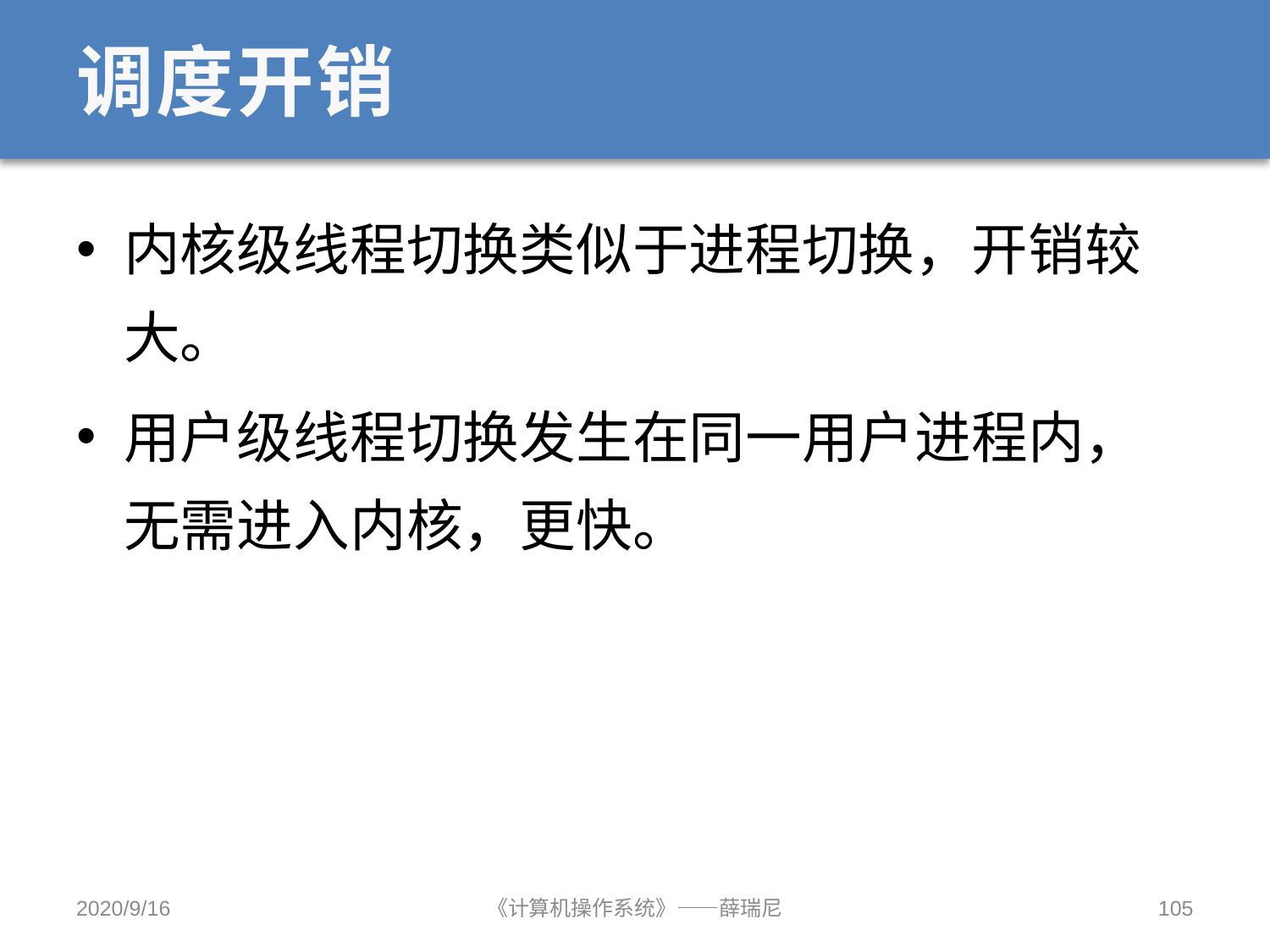

# 调度开销
内核级线程切换类似于进程切换，开销较大。
用户级线程切换发生在同一用户进程内，无需进入内核，更快。

2020/9/16
《计算机操作系统》——薛瑞尼
105